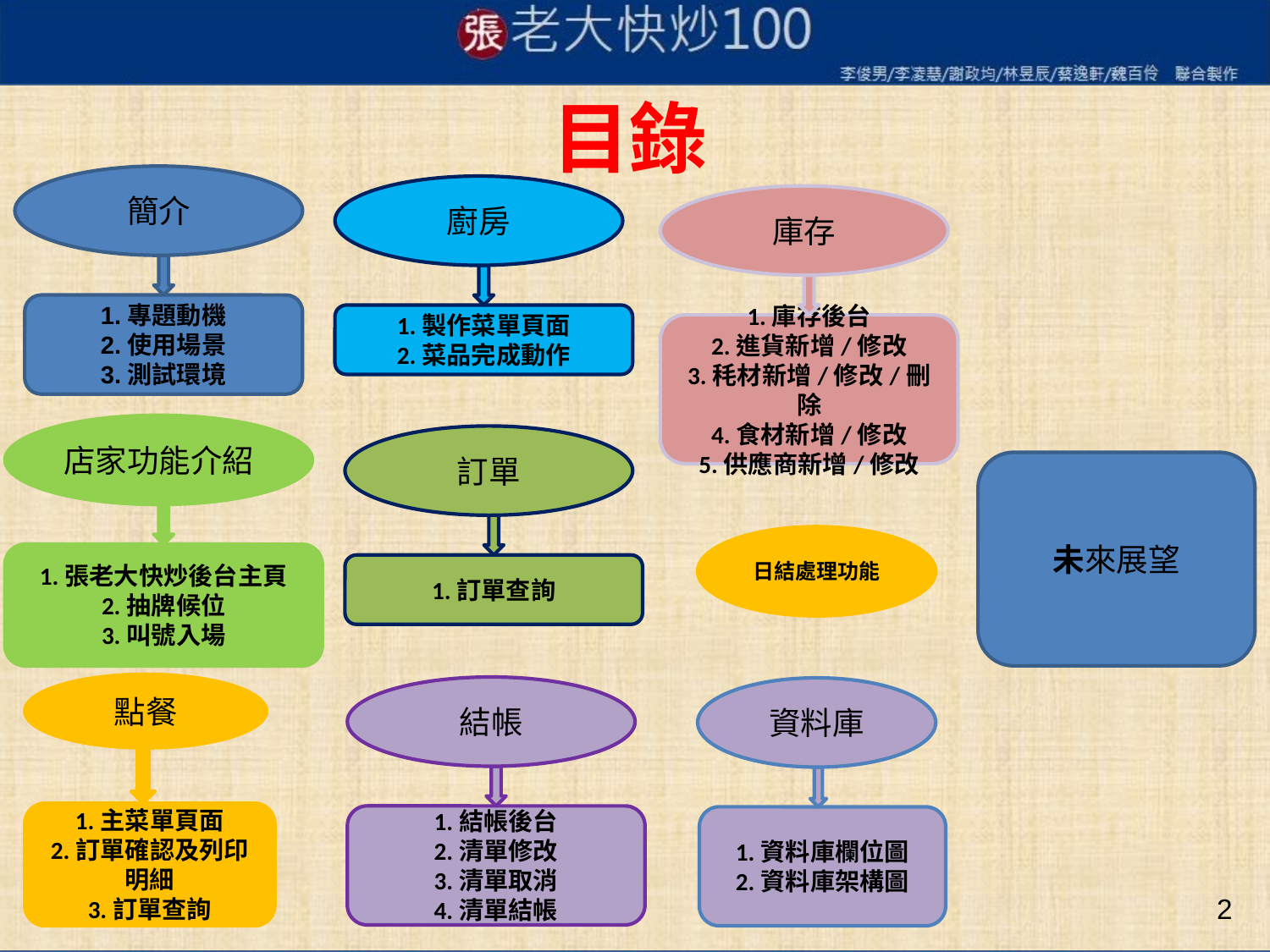

# 目錄
簡介
廚房
庫存

1.專題動機
2.使用場景
3.測試環境
1.製作菜單頁面
2.菜品完成動作
1.庫存後台
2.進貨新增/修改
3.秏材新增/修改/刪除
4.食材新增/修改
5.供應商新增/修改
店家功能介紹
訂單
未來展望

日結處理功能
1.張老大快炒後台主頁
2.抽牌候位
3.叫號入場
1.訂單查詢
點餐
結帳
資料庫

1.主菜單頁面
2.訂單確認及列印明細
3.訂單查詢
1.結帳後台
2.清單修改
3.清單取消
4.清單結帳
1.資料庫欄位圖
2.資料庫架構圖
2